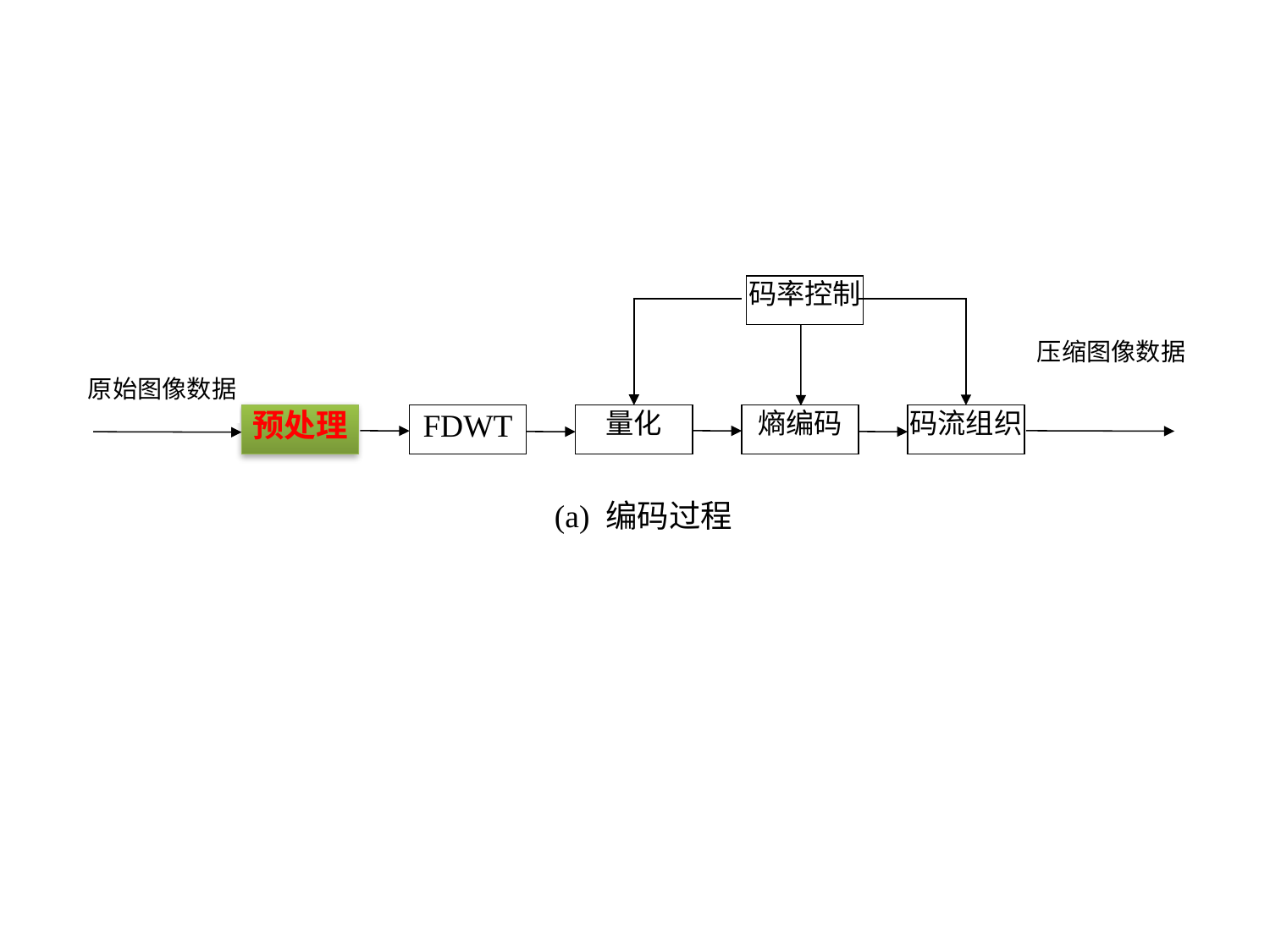

码率控制

压缩图像数据
原始图像数据
预处理
FDWT
量化
熵编码
码流组织

(a) 编码过程